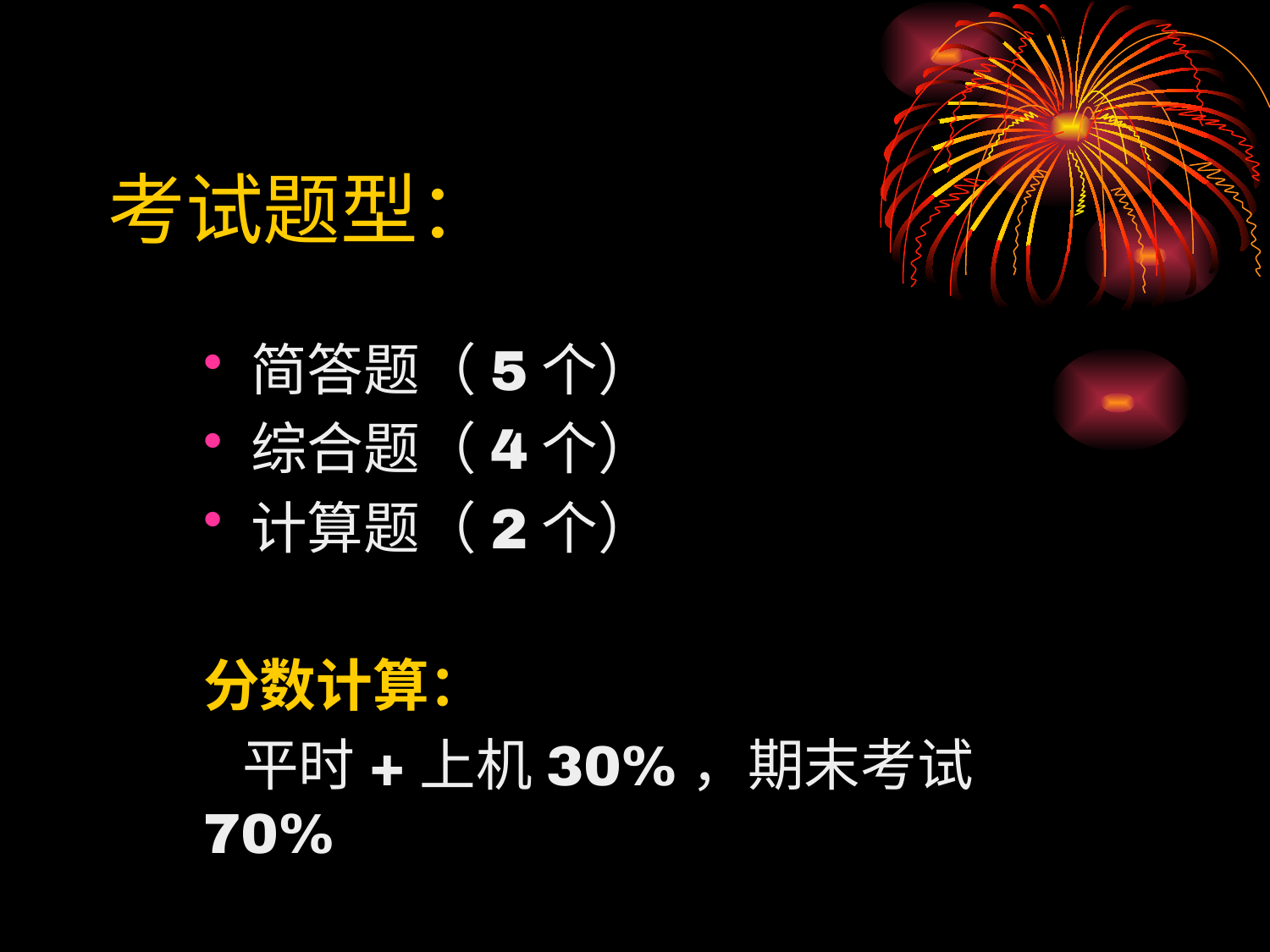

# 考试题型：
简答题（5个）
综合题（4个）
计算题（2个）

分数计算：
  平时+上机30%，期末考试70%